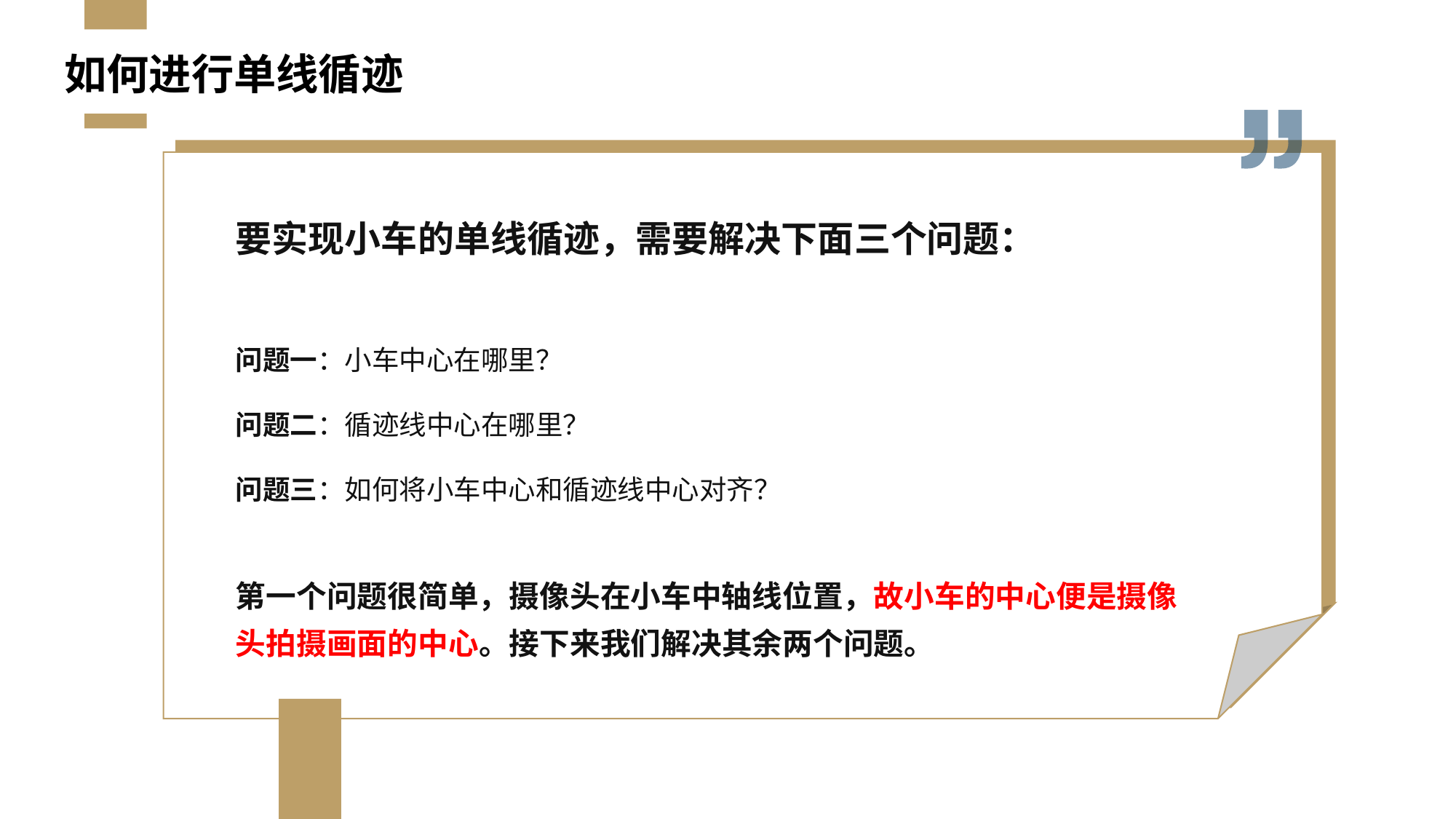

# 如何进行单线循迹
要实现小车的单线循迹，需要解决下面三个问题：

问题一：小车中心在哪里？
问题二：循迹线中心在哪里？
问题三：如何将小车中心和循迹线中心对齐？

第一个问题很简单，摄像头在小车中轴线位置，故小车的中心便是摄像头拍摄画面的中心。接下来我们解决其余两个问题。